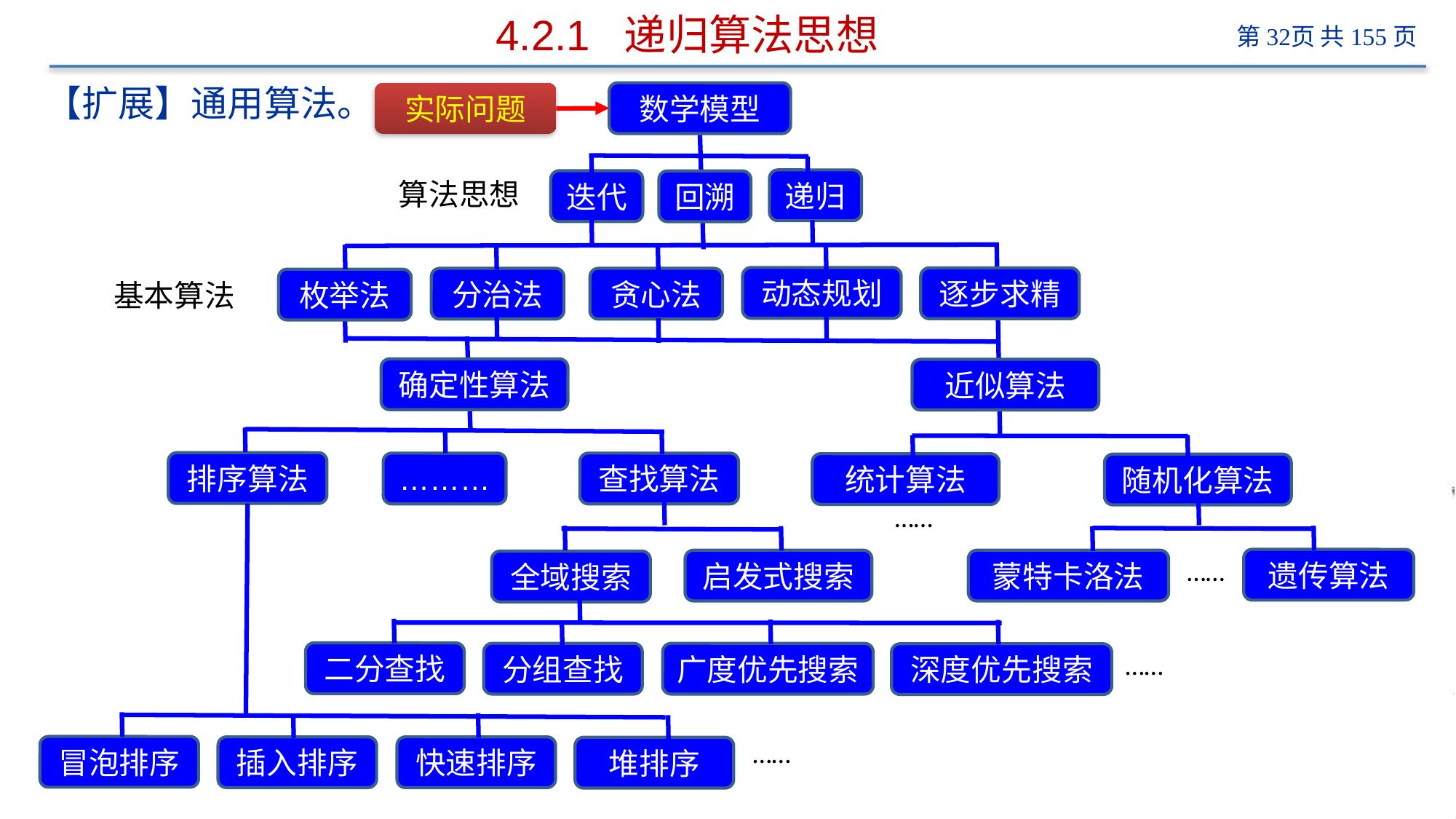

# 4.2.1  递归算法思想
【扩展】通用算法。
数学模型
递归
迭代
回溯
动态规划
逐步求精
分治法
贪心法
枚举法
基本算法
确定性算法
近似算法
排序算法
查找算法
统计算法
随机化算法
……
……
遗传算法
启发式搜索
蒙特卡洛法
全域搜索
……
二分查找
广度优先搜索
分组查找
深度优先搜索
……
冒泡排序
快速排序
插入排序
堆排序
实际问题
算法思想
………